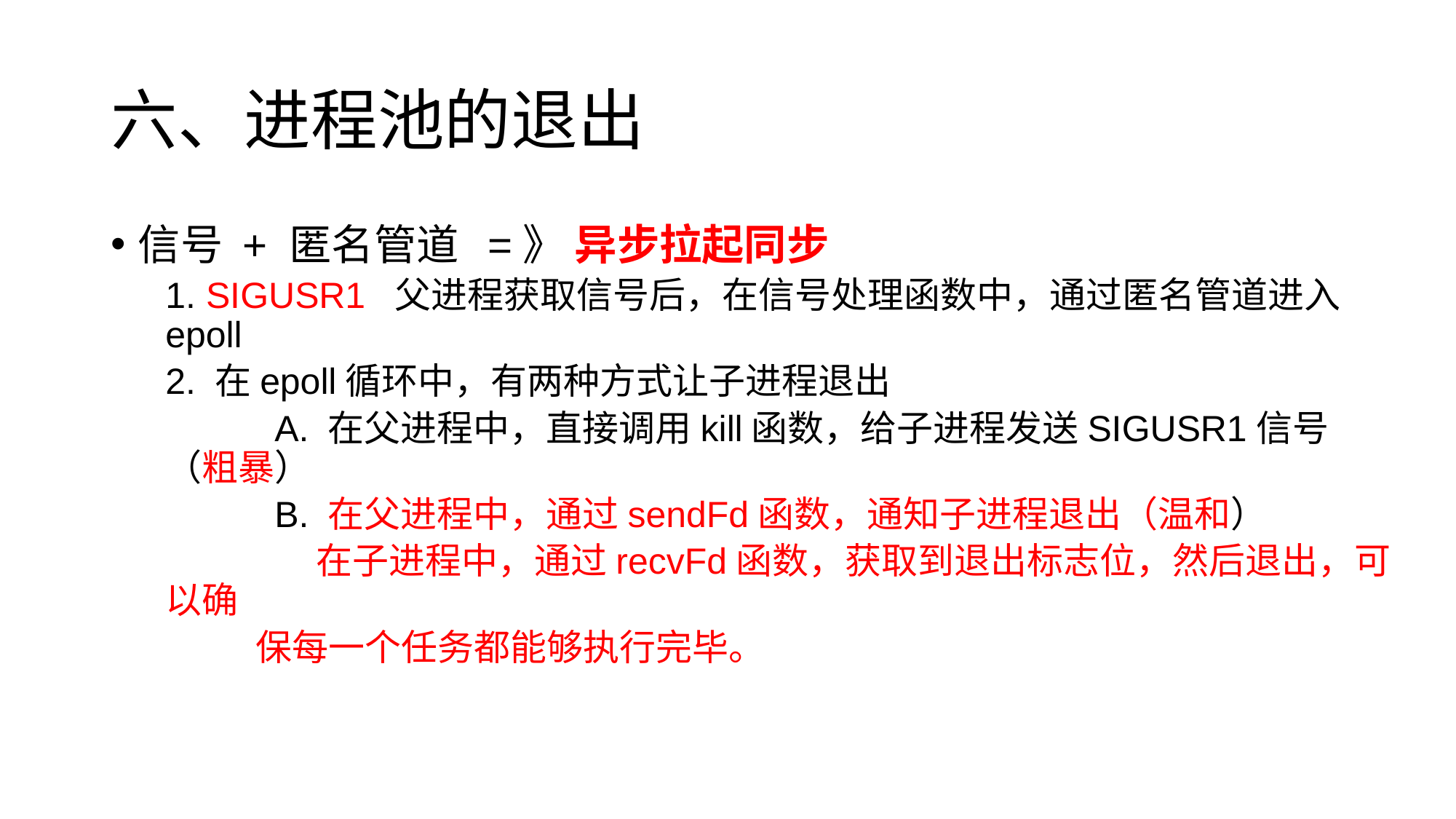

# 六、进程池的退出
信号 + 匿名管道  =》 异步拉起同步
1. SIGUSR1  父进程获取信号后，在信号处理函数中，通过匿名管道进入epoll
2. 在epoll循环中，有两种方式让子进程退出
	A. 在父进程中，直接调用kill函数，给子进程发送SIGUSR1信号（粗暴）
	B. 在父进程中，通过sendFd函数，通知子进程退出（温和）
	    在子进程中，通过recvFd函数，获取到退出标志位，然后退出，可以确
          保每一个任务都能够执行完毕。